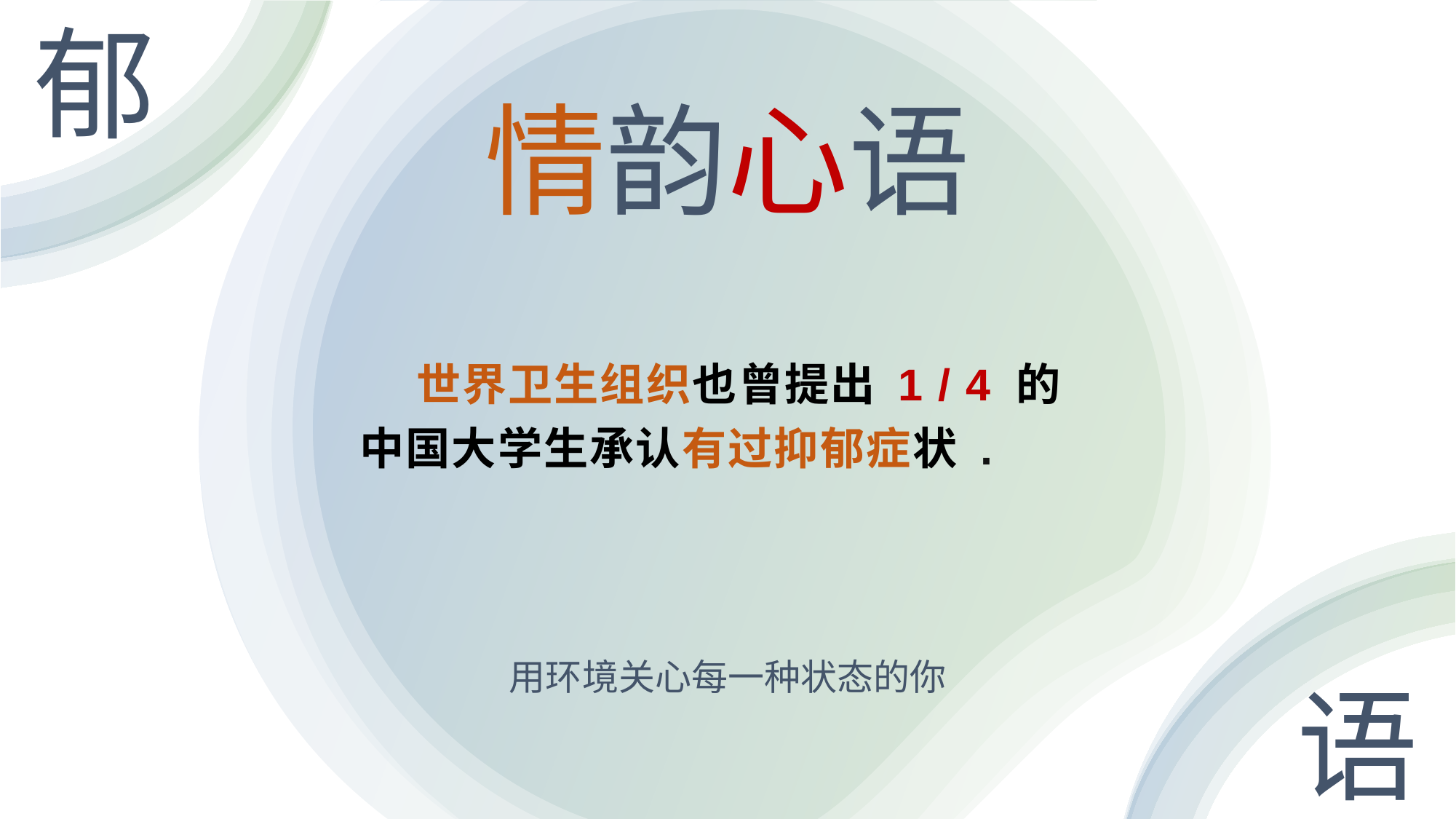

郁
# 情韵心语
    世界卫生组织也曾提出 1 / 4 的 中国大学生承认有过抑郁症状 .

用环境关心每一种状态的你
语